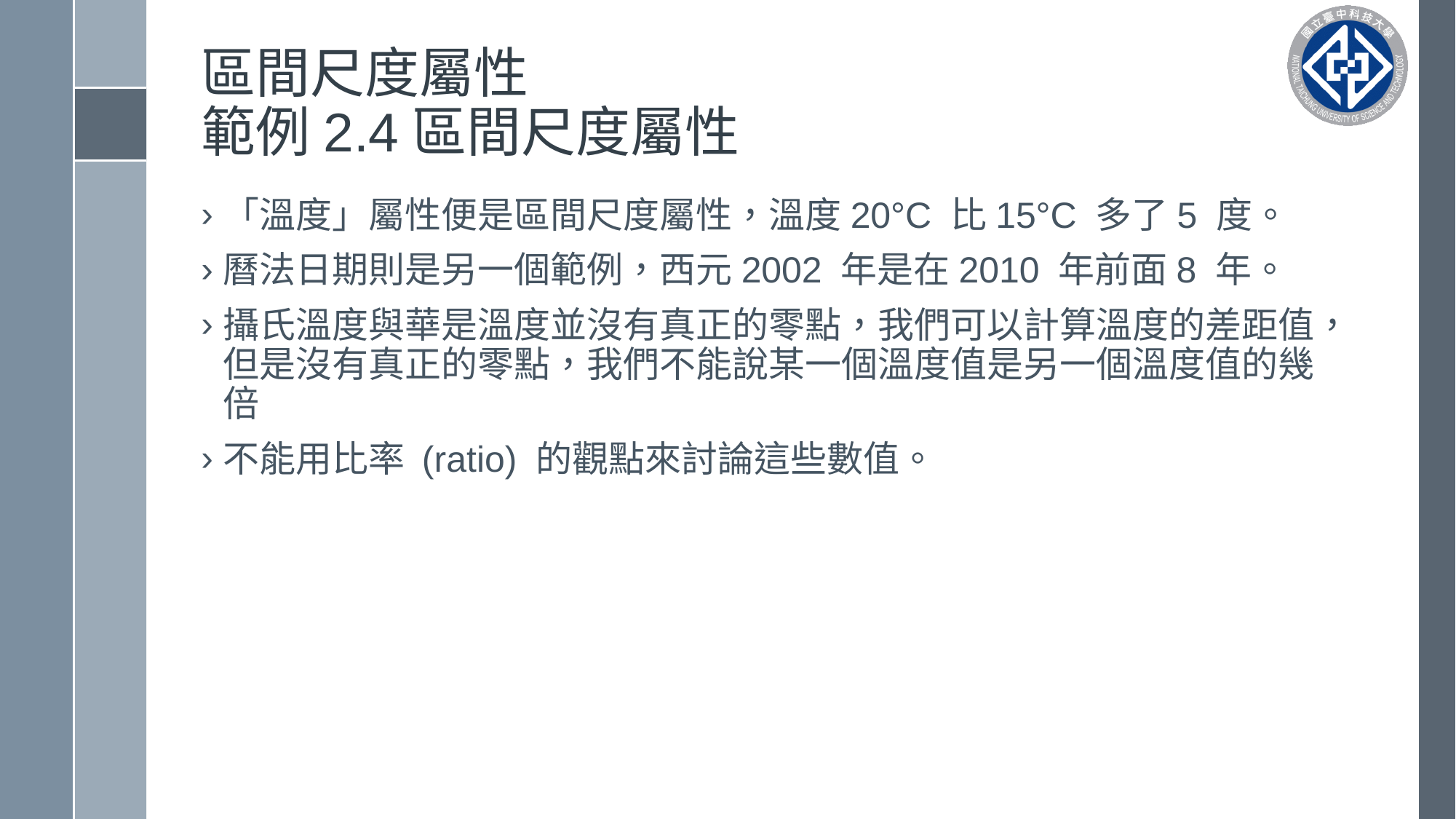

# 區間尺度屬性 範例2.4區間尺度屬性
「溫度」屬性便是區間尺度屬性，溫度20°C 比15°C 多了5 度。
曆法日期則是另一個範例，西元2002 年是在2010 年前面8 年。
攝氏溫度與華是溫度並沒有真正的零點，我們可以計算溫度的差距值，但是沒有真正的零點，我們不能說某一個溫度值是另一個溫度值的幾倍
不能用比率 (ratio) 的觀點來討論這些數值。